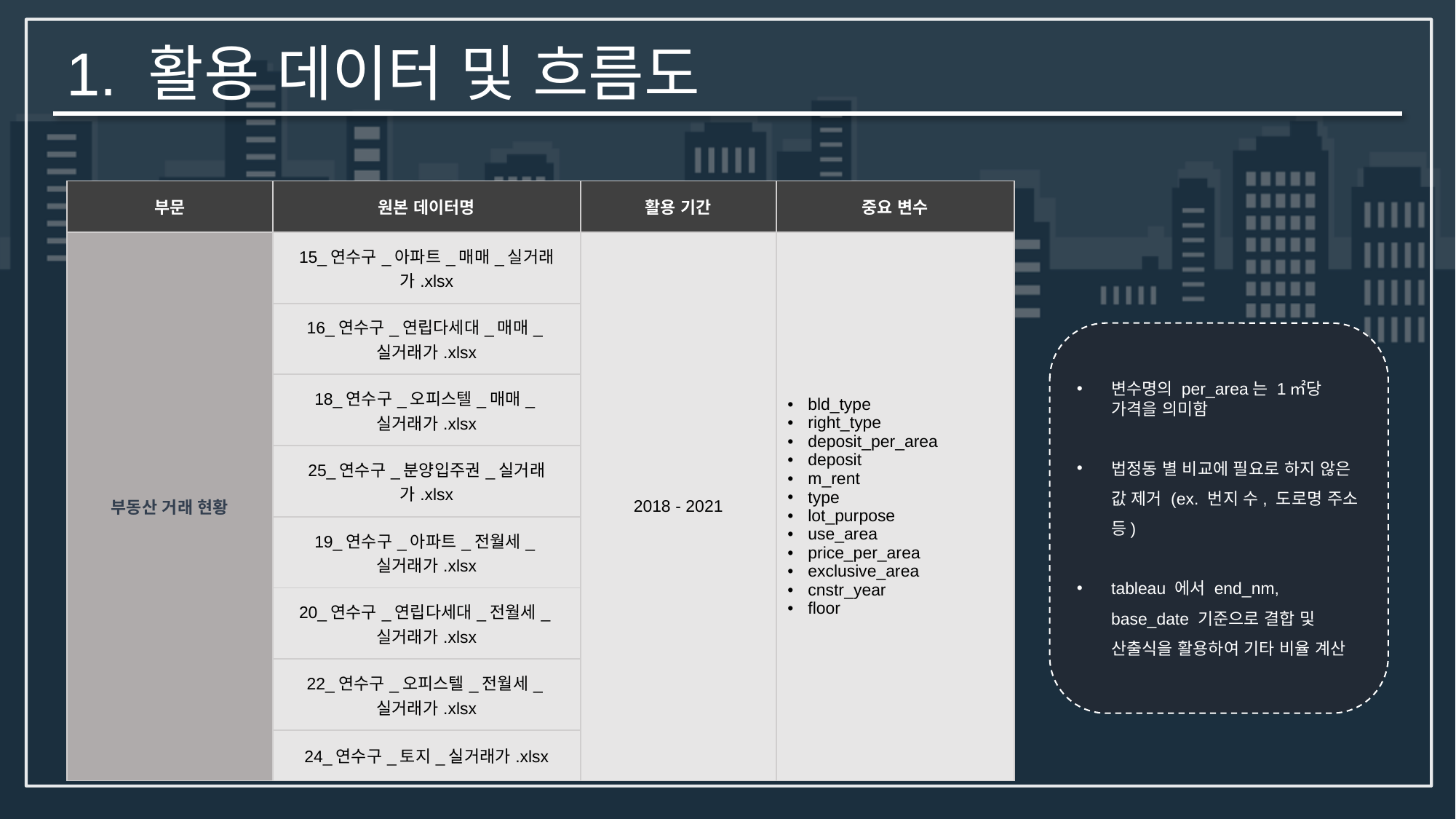

# 1. 활용 데이터 및 흐름도
| 부문 | 원본 데이터명 | 활용 기간 | 중요 변수 |
| --- | --- | --- | --- |
| 부동산 거래 현황 | 15\_연수구\_아파트\_매매\_실거래가.xlsx | 2018 - 2021 | bld\_type right\_type deposit\_per\_area deposit m\_rent type lot\_purpose use\_area price\_per\_area exclusive\_area cnstr\_year floor |
|  | 16\_연수구\_연립다세대\_매매\_실거래가.xlsx |  |  |
|  | 18\_연수구\_오피스텔\_매매\_실거래가.xlsx |  |  |
|  | 25\_연수구\_분양입주권\_실거래가.xlsx |  | right\_type |
|  | 19\_연수구\_아파트\_전월세\_실거래가.xlsx |  | deposit\_per\_area deposit m\_rent type |
|  | 20\_연수구\_연립다세대\_전월세\_실거래가.xlsx |  |  |
|  | 22\_연수구\_오피스텔\_전월세\_실거래가.xlsx |  |  |
|  | 24\_연수구\_토지\_실거래가.xlsx |  | lot\_purpose use\_area |
변수명의 per_area는 1㎡당 가격을 의미함

법정동 별 비교에 필요로 하지 않은 값 제거 (ex. 번지 수, 도로명 주소 등)

tableau 에서 end_nm, base_date 기준으로 결합 및 산출식을 활용하여 기타 비율 계산